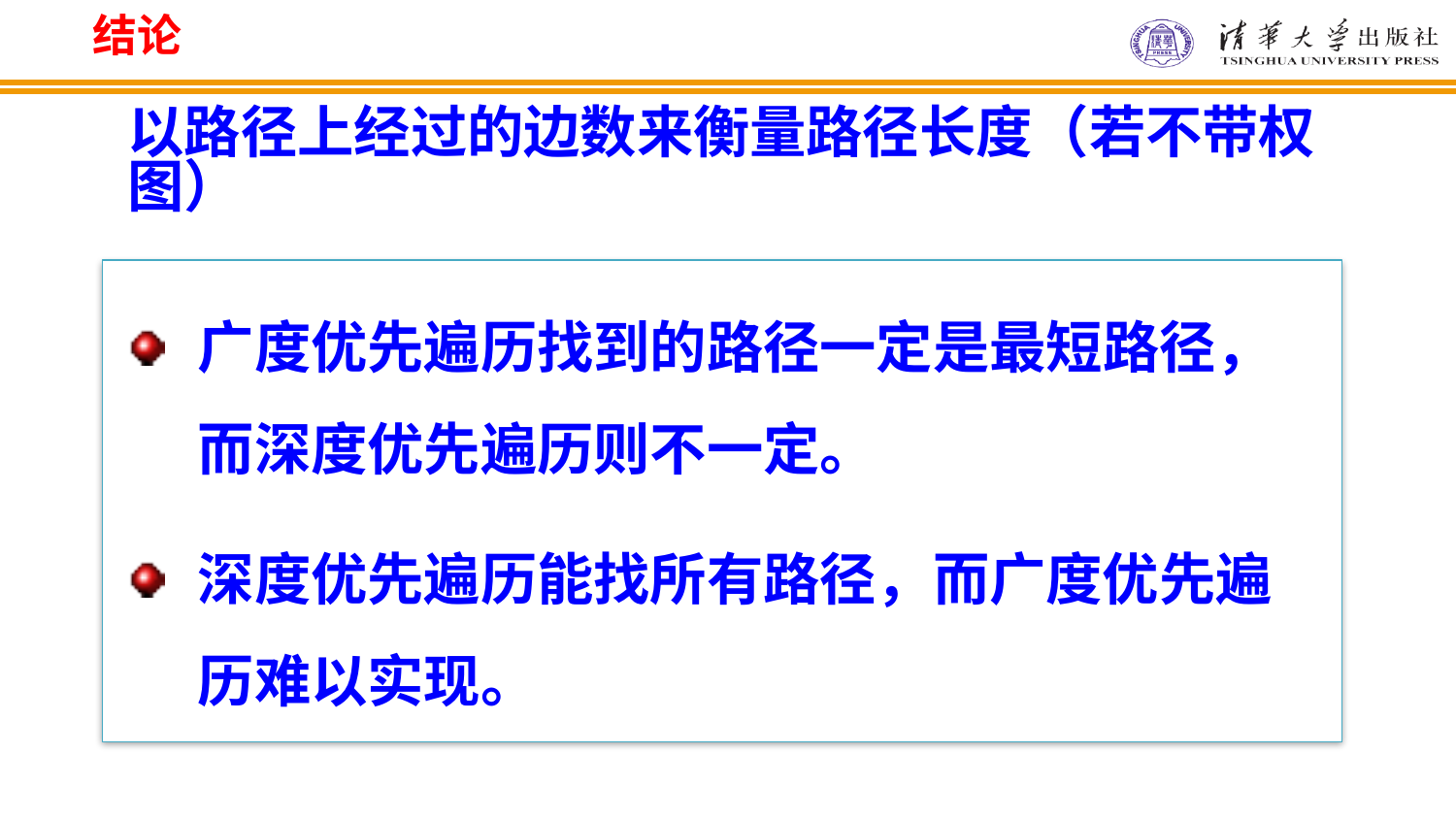

结论
以路径上经过的边数来衡量路径长度（若不带权图）
广度优先遍历找到的路径一定是最短路径，而深度优先遍历则不一定。
深度优先遍历能找所有路径，而广度优先遍历难以实现。